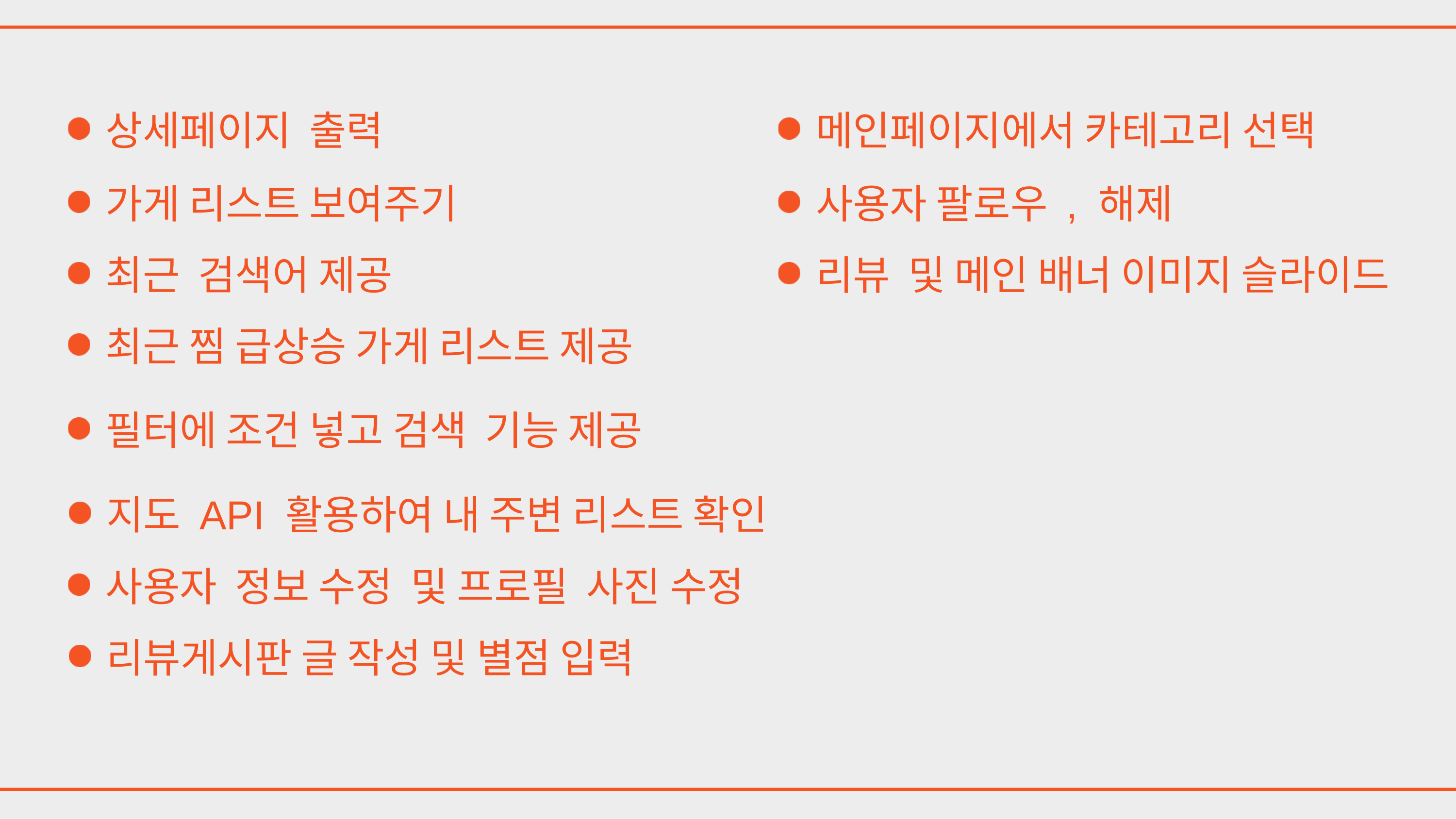

상세페이지  출력
메인페이지에서 카테고리 선택

가게 리스트 보여주기
사용자 팔로우 , 해제

최근  검색어 제공
리뷰  및 메인 배너 이미지 슬라이드

최근 찜 급상승 가게 리스트 제공

필터에 조건 넣고 검색  기능 제공

지도 API 활용하여 내 주변 리스트 확인

사용자  정보 수정  및 프로필  사진 수정

리뷰게시판 글 작성 및 별점 입력